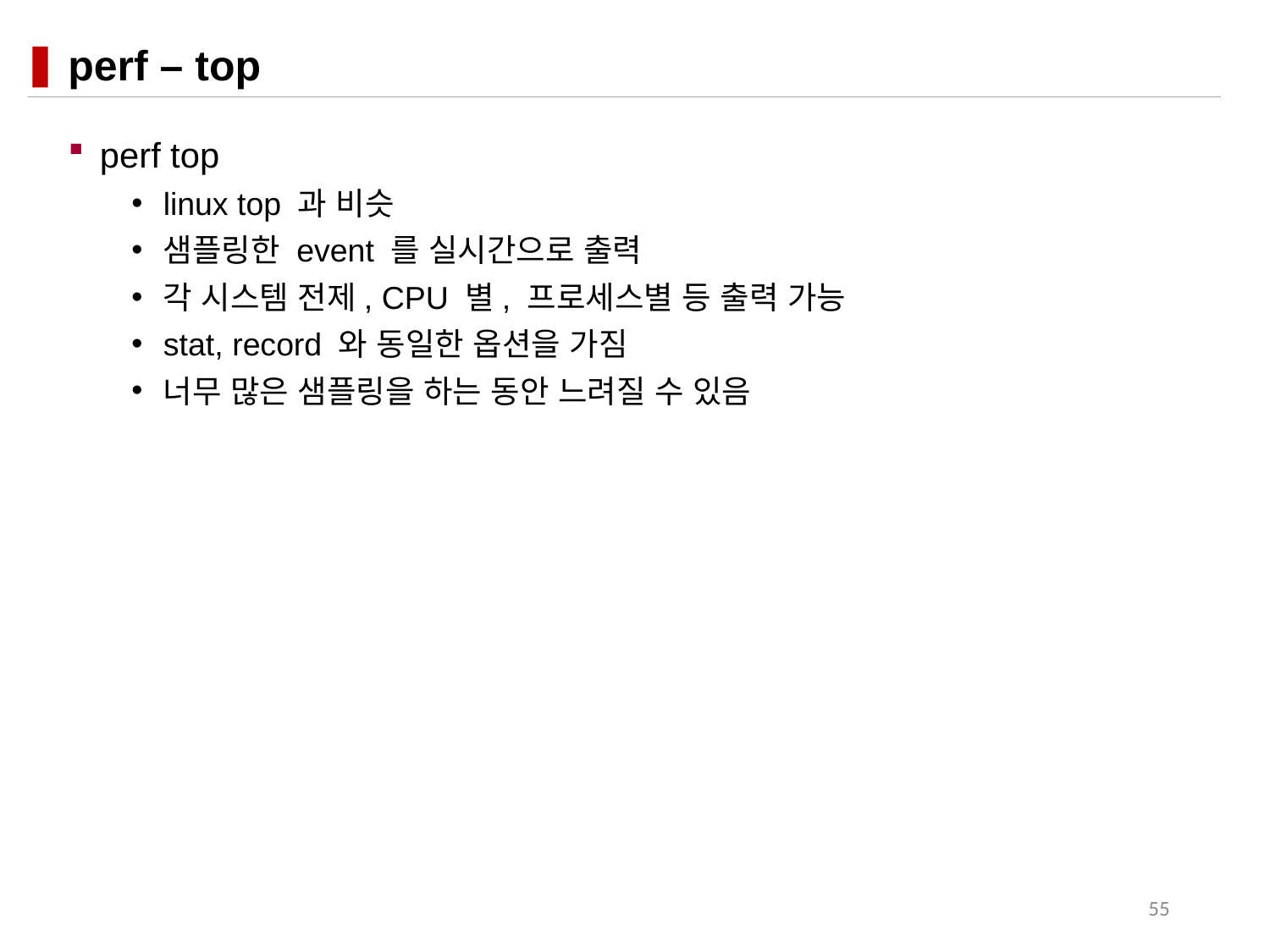

# perf – top
perf top
linux top 과 비슷
샘플링한 event 를 실시간으로 출력
각 시스템 전제, CPU 별, 프로세스별 등 출력 가능
stat, record 와 동일한 옵션을 가짐
너무 많은 샘플링을 하는 동안 느려질 수 있음
55